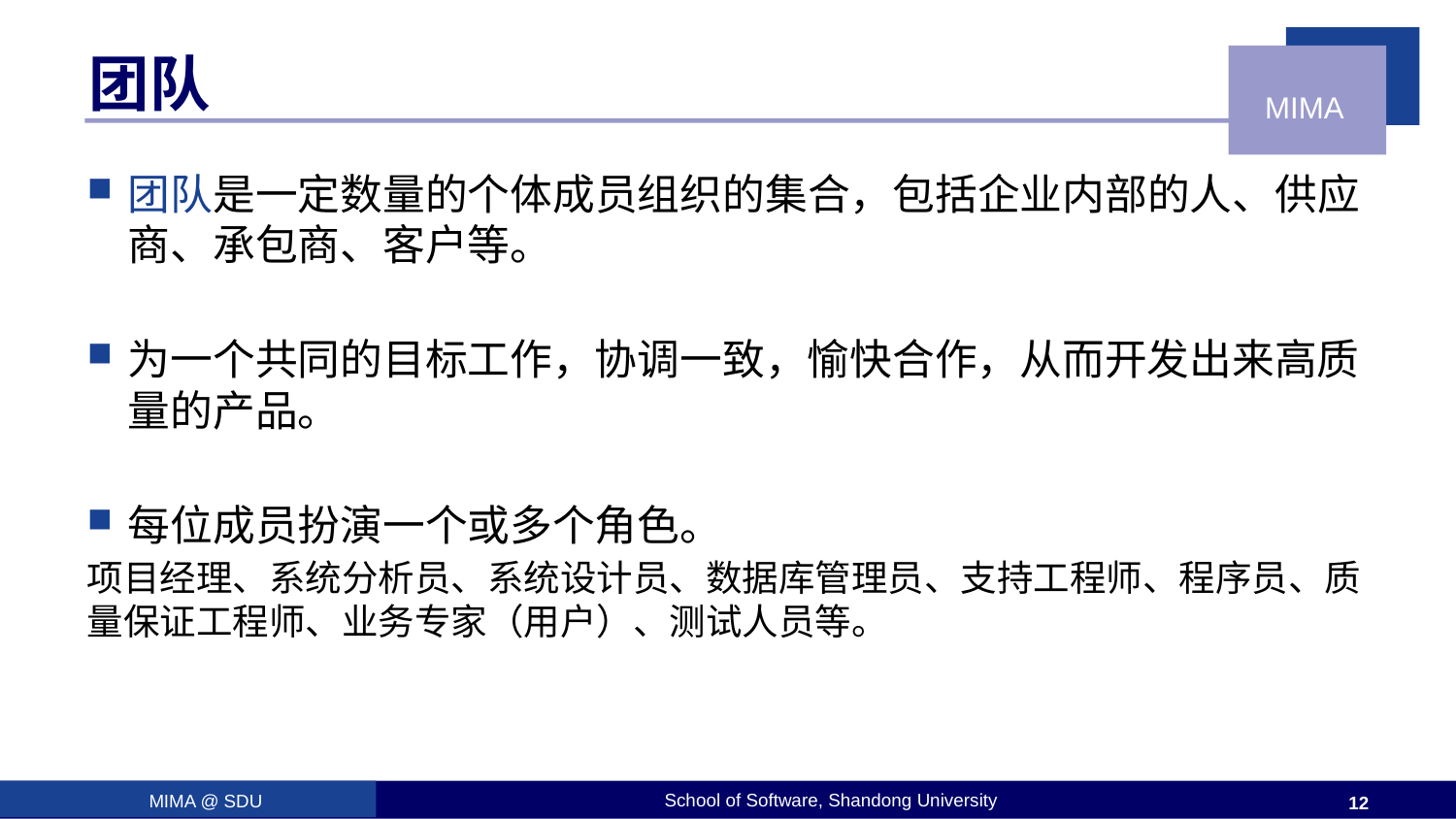

# 团队
团队是一定数量的个体成员组织的集合，包括企业内部的人、供应商、承包商、客户等。

为一个共同的目标工作，协调一致，愉快合作，从而开发出来高质量的产品。

每位成员扮演一个或多个角色。
项目经理、系统分析员、系统设计员、数据库管理员、支持工程师、程序员、质量保证工程师、业务专家（用户）、测试人员等。